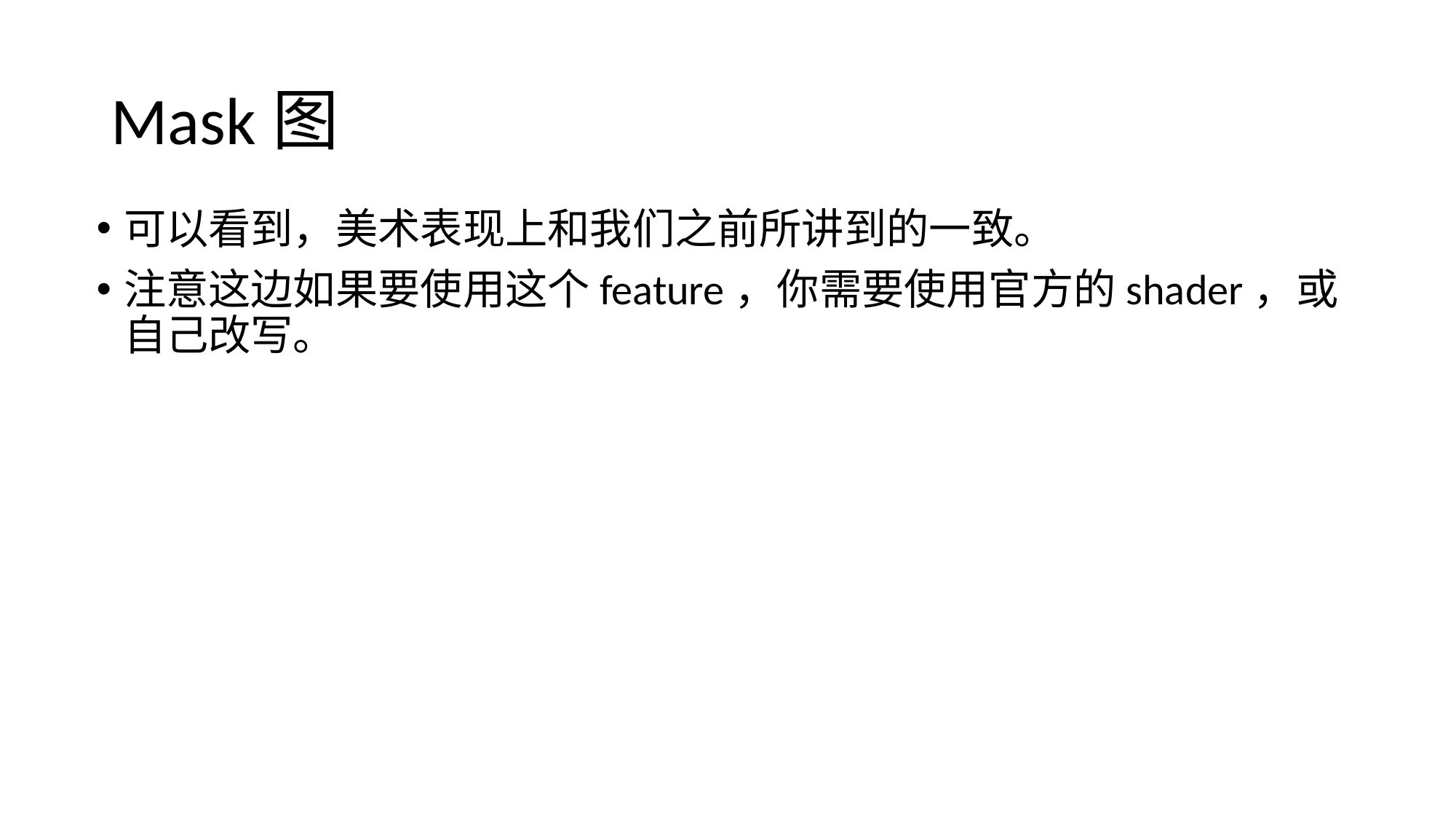

# Mask图
可以看到，美术表现上和我们之前所讲到的一致。
注意这边如果要使用这个feature，你需要使用官方的shader，或自己改写。